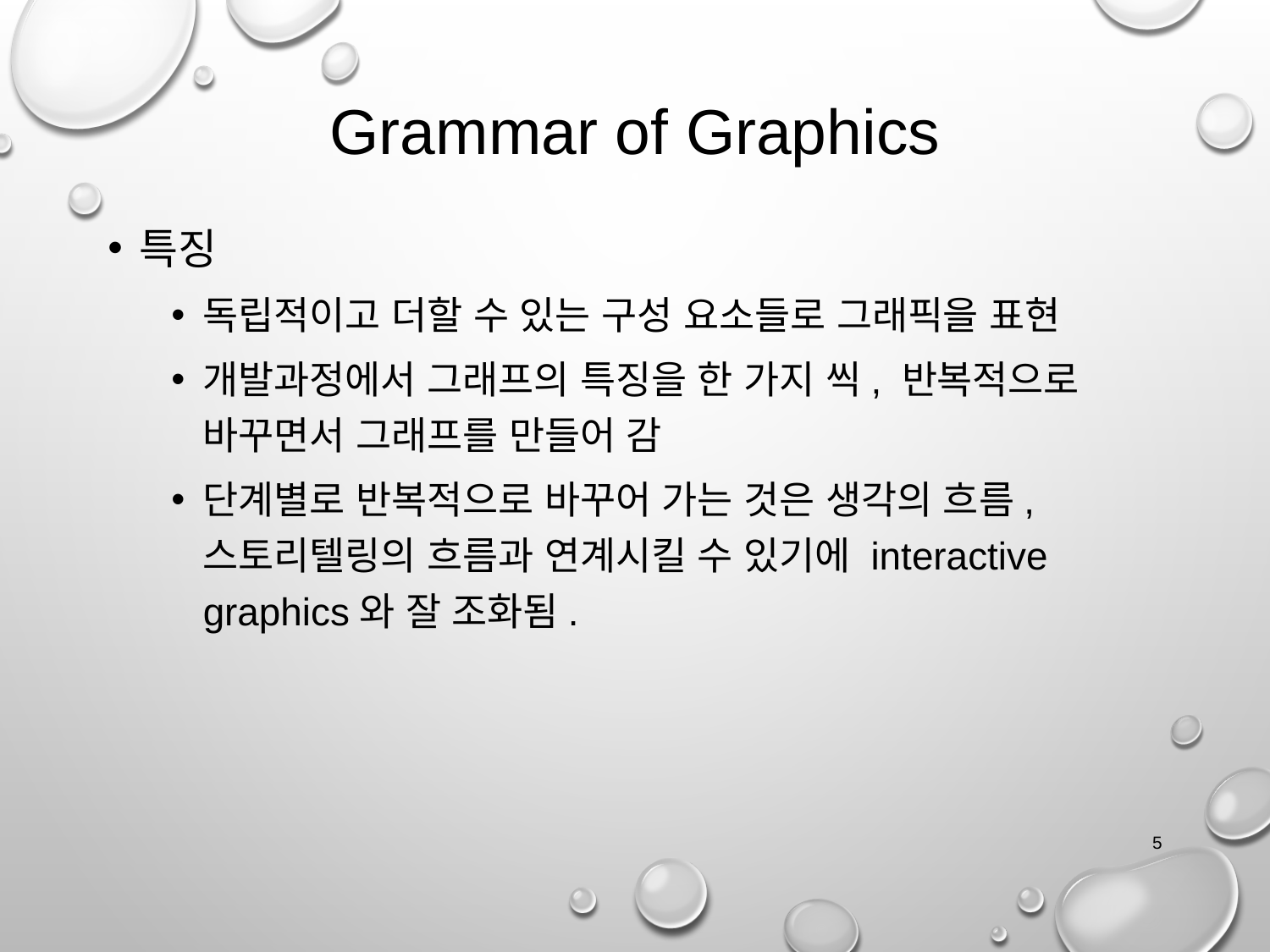

# Grammar of Graphics
특징
독립적이고 더할 수 있는 구성 요소들로 그래픽을 표현
개발과정에서 그래프의 특징을 한 가지 씩, 반복적으로 바꾸면서 그래프를 만들어 감
단계별로 반복적으로 바꾸어 가는 것은 생각의 흐름, 스토리텔링의 흐름과 연계시킬 수 있기에 interactive graphics와 잘 조화됨.
5